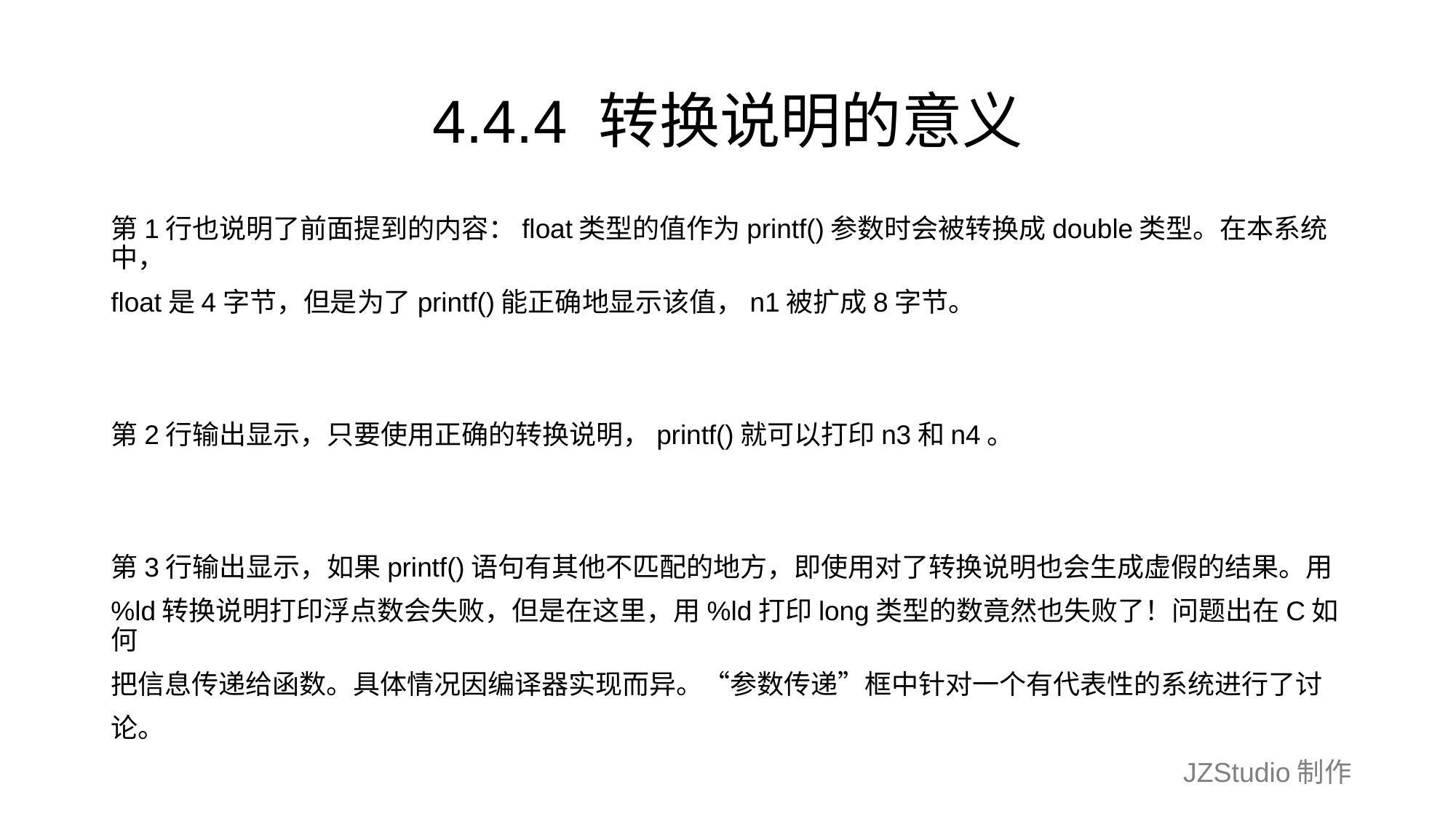

# 4.4.4 转换说明的意义
第1行也说明了前面提到的内容：float类型的值作为printf()参数时会被转换成double类型。在本系统中，
float是4字节，但是为了printf()能正确地显示该值，n1被扩成8字节。

第2行输出显示，只要使用正确的转换说明，printf()就可以打印n3和n4。

第3行输出显示，如果printf()语句有其他不匹配的地方，即使用对了转换说明也会生成虚假的结果。用
%ld转换说明打印浮点数会失败，但是在这里，用%ld打印long类型的数竟然也失败了！问题出在C如何
把信息传递给函数。具体情况因编译器实现而异。“参数传递”框中针对一个有代表性的系统进行了讨
论。